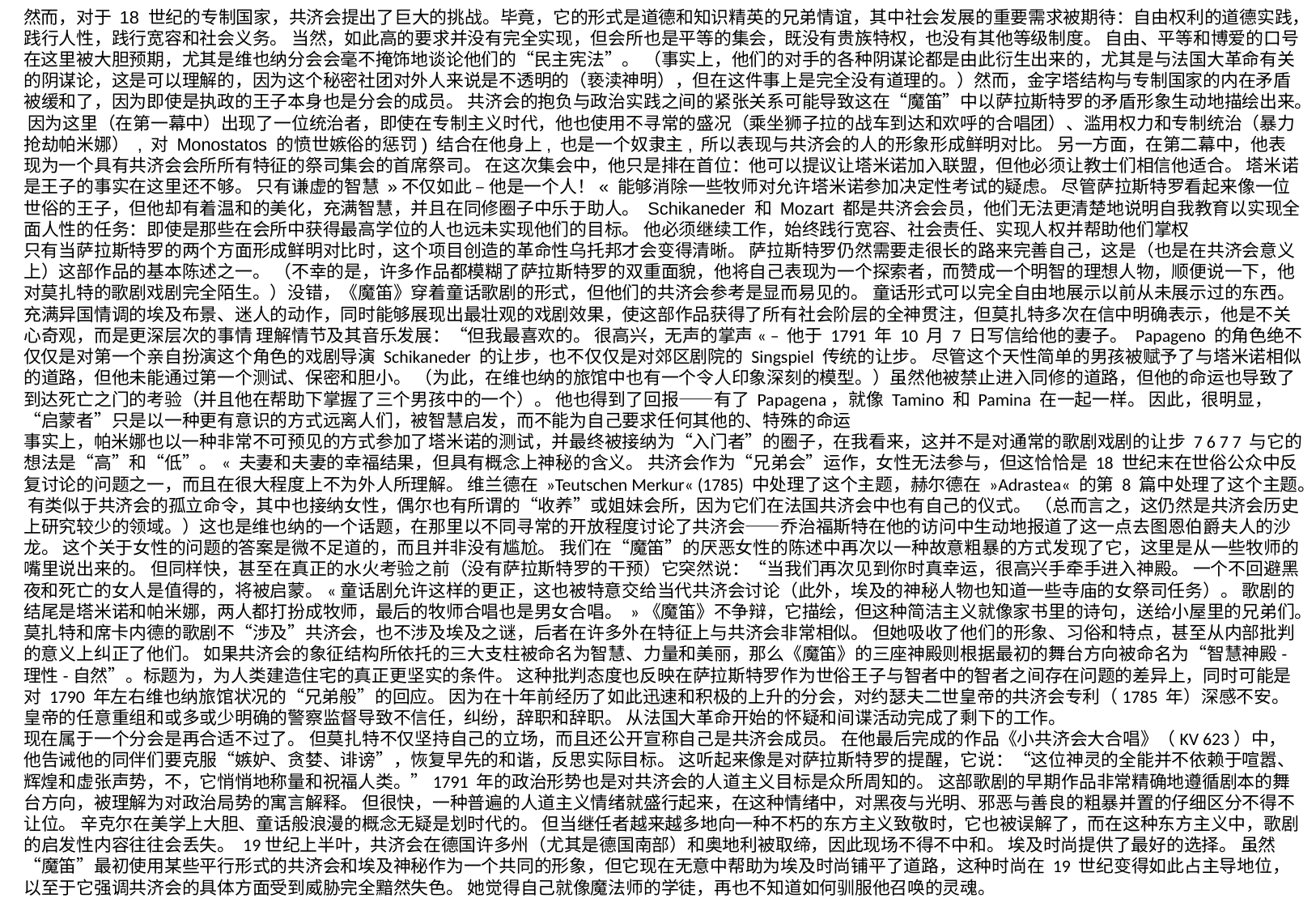

然而，对于 18 世纪的专制国家，共济会提出了巨大的挑战。毕竟，它的形式是道德和知识精英的兄弟情谊，其中社会发展的重要需求被期待：自由权利的道德实践，践行人性，践行宽容和社会义务。 当然，如此高的要求并没有完全实现，但会所也是平等的集会，既没有贵族特权，也没有其他等级制度。 自由、平等和博爱的口号在这里被大胆预期，尤其是维也纳分会会毫不掩饰地谈论他们的“民主宪法”。 （事实上​​，他们的对手的各种阴谋论都是由此衍生出来的，尤其是与法国大革命有关的阴谋论，这是可以理解的，因为这个秘密社团对外人来说是不透明的（亵渎神明），但在这件事上是完全没有道理的。）然而，金字塔结构与专制国家的内在矛盾被缓和了，因为即使是执政的王子本身也是分会的成员。 共济会的抱负与政治实践之间的紧张关系可能导致这在“魔笛”中以萨拉斯特罗的矛盾形象生动地描绘出来。 因为这里（在第一幕中）出现了一位统治者，即使在专制主义时代，他也使用不寻常的盛况（乘坐狮子拉的战车到达和欢呼的合唱团）、滥用权力和专制统治（暴力抢劫帕米娜） , 对 Monostatos 的愤世嫉俗的惩罚) 结合在他身上, 也是一个奴隶主, 所以表现与共济会的人的形象形成鲜明对比。 另一方面，在第二幕中，他表现为一个具有共济会会所所有特征的祭司集会的首席祭司。 在这次集会中，他只是排在首位：他可以提议让塔米诺加入联盟，但他必须让教士们相信他适合。 塔米诺是王子的事实在这里还不够。 只有谦虚的智慧 »不仅如此 – 他是一个人！« 能够消除一些牧师对允许塔米诺参加决定性考试的疑虑。 尽管萨拉斯特罗看起来像一位世俗的王子，但他却有着温和的美化，充满智慧，并且在同修圈子中乐于助人。 Schikaneder 和 Mozart 都是共济会会员，他们无法更清楚地说明自我教育以实现全面人性的任务：即使是那些在会所中获得最高学位的人也远未实现他们的目标。 他必须继续工作，始终践行宽容、社会责任、实现人权并帮助他们掌权
只有当萨拉斯特罗的两个方面形成鲜明对比时，这个项目创造的革命性乌托邦才会变得清晰。 萨拉斯特罗仍然需要走很长的路来完善自己，这是（也是在共济会意义上）这部作品的基本陈述之一。 （不幸的是，许多作品都模糊了萨拉斯特罗的双重面貌，他将自己表现为一个探索者，而赞成一个明智的理想人物，顺便说一下，他对莫扎特的歌剧戏剧完全陌生。）没错，《魔笛》穿着童话歌剧的形式，但他们的共济会参考是显而易见的。 童话形式可以完全自由地展示以前从未展示过的东西。 充满异国情调的埃及布景、迷人的动作，同时能够展现出最壮观的戏剧效果，使这部作品获得了所有社会阶层的全神贯注，但莫扎特多次在信中明确表示，他是不关心奇观，而是更深层次的事情 理解情节及其音乐发展：“但我最喜欢的。 很高兴，无声的掌声« – 他于 1791 年 10 月 7 日写信给他的妻子。 Papageno 的角色绝不仅仅是对第一个亲自扮演这个角色的戏剧导演 Schikaneder 的让步，也不仅仅是对郊区剧院的 Singspiel 传统的让步。 尽管这个天性简单的男孩被赋予了与塔米诺相似的道路，但他未能通过第一个测试、保密和胆小。 （为此，在维也纳的旅馆中也有一个令人印象深刻的模型。）虽然他被禁止进入同修的道路，但他的命运也导致了到达死亡之门的考验（并且他在帮助下掌握了三个男孩中的一个）。 他也得到了回报——有了 Papagena，就像 Tamino 和 Pamina 在一起一样。 因此，很明显，“启蒙者”只是以一种更有意识的方式远离人们，被智慧启发，而不能为自己要求任何其他的、特殊的命运
事实上，帕米娜也以一种非常不可预见的方式参加了塔米诺的测试，并最终被接纳为“入门者”的圈子，在我看来，这并不是对通常的歌剧戏剧的让步 7 6 7 7 与它的想法是“高”和“低”。« 夫妻和夫妻的幸福结果，但具有概念上神秘的含义。 共济会作为“兄弟会”运作，女性无法参与，但这恰恰是 18 世纪末在世俗公众中反复讨论的问题之一，而且在很大程度上不为外人所理解。 维兰德在 »Teutschen Merkur« (1785) 中处理了这个主题，赫尔德在 »Adrastea« 的第 8 篇中处理了这个主题。 有类似于共济会的孤立命令，其中也接纳女性，偶尔也有所谓的“收养”或姐妹会所，因为它们在法国共济会中也有自己的仪式。 （总而言之，这仍然是共济会历史上研究较少的领域。）这也是维也纳的一个话题，在那里以不同寻常的开放程度讨论了共济会——乔治福斯特在他的访问中生动地报道了这一点去图恩伯爵夫人的沙龙。 这个关于女性的问题的答案是微不足道的，而且并非没有尴尬。 我们在“魔笛”的厌恶女性的陈述中再次以一种故意粗暴的方式发现了它，这里是从一些牧师的嘴里说出来的。 但同样快，甚至在真正的水火考验之前（没有萨拉斯特罗的干预）它突然说：“当我们再次见到你时真幸运，很高兴手牵手进入神殿。 一个不回避黑夜和死亡的女人是值得的，将被启蒙。«童话剧允许这样的更正，这也被特意交给当代共济会讨论（此外，埃及的神秘人物也知道一些寺庙的女祭司任务）。 歌剧的结尾是塔米诺和帕米娜，两人都打扮成牧师，最后的牧师合唱也是男女合唱。 »《魔笛》不争辩，它描绘，但这种简洁主义就像家书里的诗句，送给小屋里的兄弟们。
莫扎特和席卡内德的歌剧不“涉及”共济会，也不涉及埃及之谜，后者在许多外在特征上与共济会非常相似。 但她吸收了他们的形象、习俗和特点，甚至从内部批判的意义上纠正了他们。 如果共济会的象征结构所依托的三大支柱被命名为智慧、力量和美丽，那么《魔笛》的三座神殿则根据最初的舞台方向被命名为“智慧神殿-理性-自然”。标题为，为人类建造住宅的真正更坚实的条件。 这种批判态度也反映在萨拉斯特罗作为世俗王子与智者中的智者之间存在问题的差异上，同时可能是对 1790 年左右维也纳旅馆状况的“兄弟般”的回应。 因为在十年前经历了如此迅速和积极的上升的分会，对约瑟夫二世皇帝的共济会专利（1785 年）深感不安。 皇帝的任意重组和或多或少明确的警察监督导致不信任，纠纷，辞职和辞职。 从法国大革命开始的怀疑和间谍活动完成了剩下的工作。
现在属于一个分会是再合适不过了。 但莫扎特不仅坚持自己的立场，而且还公开宣称自己是共济会成员。 在他最后完成的作品《小共济会大合唱》（KV 623）中，他告诫他的同伴们要克服“嫉妒、贪婪、诽谤”，恢复早先的和谐，反思实际目标。 这听起来像是对萨拉斯特罗的提醒，它说：“这位神灵的全能并不依赖于喧嚣、辉煌和虚张声势，不，它悄悄地称量和祝福人类。”1791 年的政治形势也是对共济会的人道主义目标是众所周知的。 这部歌剧的早期作品非常精确地遵循剧本的舞台方向，被理解为对政治局势的寓言解释。 但很快，一种普遍的人道主义情绪就盛行起来，在这种情绪中，对黑夜与光明、邪恶与善良的粗暴并置的仔细区分不得不让位。 辛克尔在美学上大胆、童话般浪漫的概念无疑是划时代的。 但当继任者越来越多地向一种不朽的东方主义致敬时，它也被误解了，而在这种东方主义中，歌剧的启发性内容往往会丢失。 19世纪上半叶，共济会在德国许多州（尤其是德国南部）和奥地利被取缔，因此现场不得不中和。 埃及时尚提供了最好的选择。 虽然“魔笛”最初使用某些平行形式的共济会和埃及神秘作为一个共同的形象，但它现在无意中帮助为埃及时尚铺平了道路，这种时尚在 19 世纪变得如此占主导地位，以至于它强调共济会的具体方面受到威胁完全黯然失色。 她觉得自己就像魔法师的学徒，再也不知道如何驯服他召唤的灵魂。